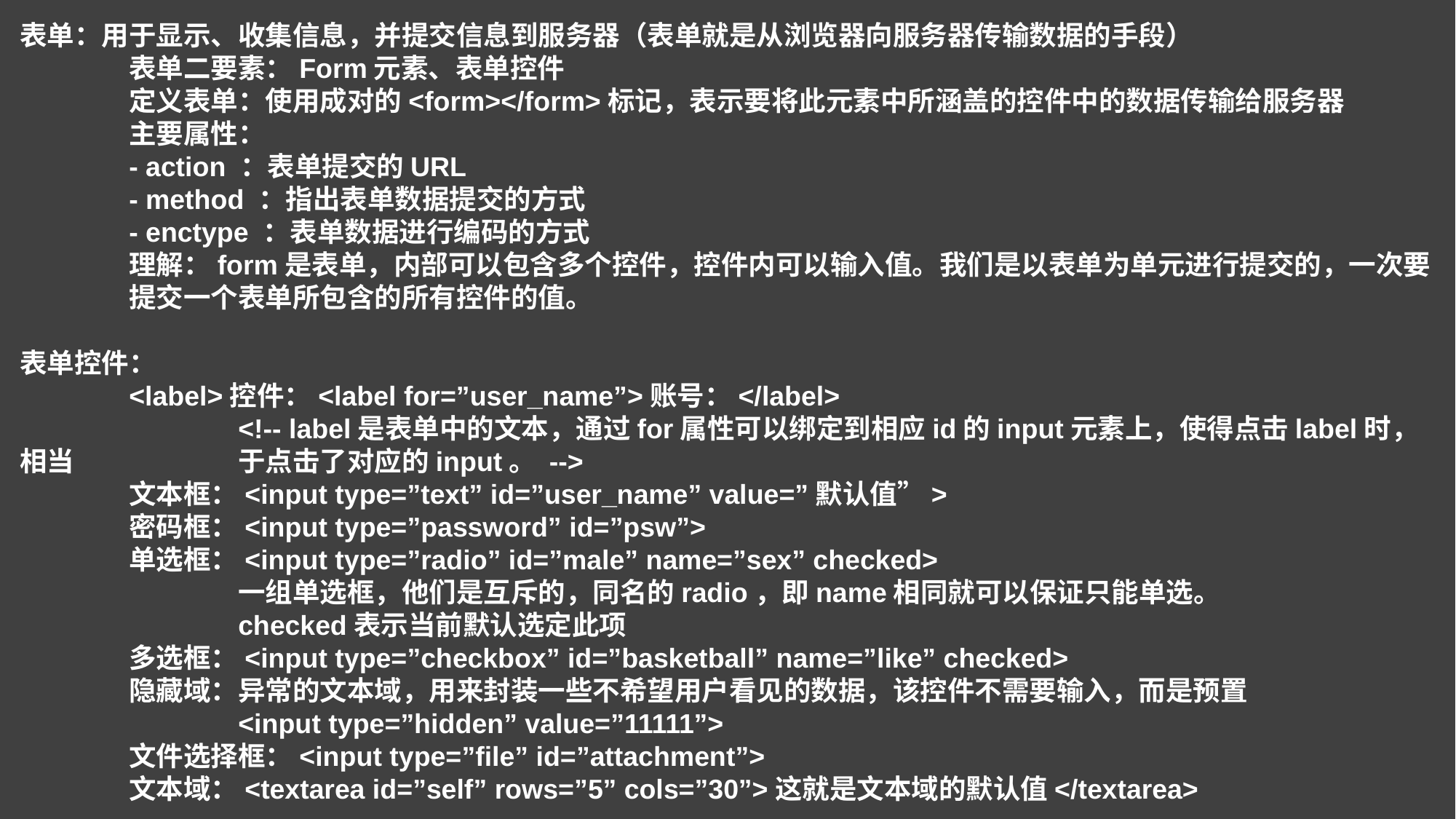

表单：用于显示、收集信息，并提交信息到服务器（表单就是从浏览器向服务器传输数据的手段）
	表单二要素：Form元素、表单控件
	定义表单：使用成对的<form></form>标记，表示要将此元素中所涵盖的控件中的数据传输给服务器
	主要属性：
	- action ：表单提交的URL
	- method ：指出表单数据提交的方式
	- enctype ：表单数据进行编码的方式
	理解：form是表单，内部可以包含多个控件，控件内可以输入值。我们是以表单为单元进行提交的，一次要	提交一个表单所包含的所有控件的值。

表单控件：
	<label>控件：<label for=”user_name”>账号：</label>
		<!-- label是表单中的文本，通过for属性可以绑定到相应id的input元素上，使得点击label时，相当		于点击了对应的input。 -->
	文本框：<input type=”text” id=”user_name” value=”默认值”>
	密码框：<input type=”password” id=”psw”>
	单选框：<input type=”radio” id=”male” name=”sex” checked>
		一组单选框，他们是互斥的，同名的radio，即name相同就可以保证只能单选。
		checked表示当前默认选定此项
	多选框：<input type=”checkbox” id=”basketball” name=”like” checked>
	隐藏域：异常的文本域，用来封装一些不希望用户看见的数据，该控件不需要输入，而是预置
		<input type=”hidden” value=”11111”>
	文件选择框：<input type=”file” id=”attachment”>
	文本域：<textarea id=”self” rows=”5” cols=”30”>这就是文本域的默认值</textarea>